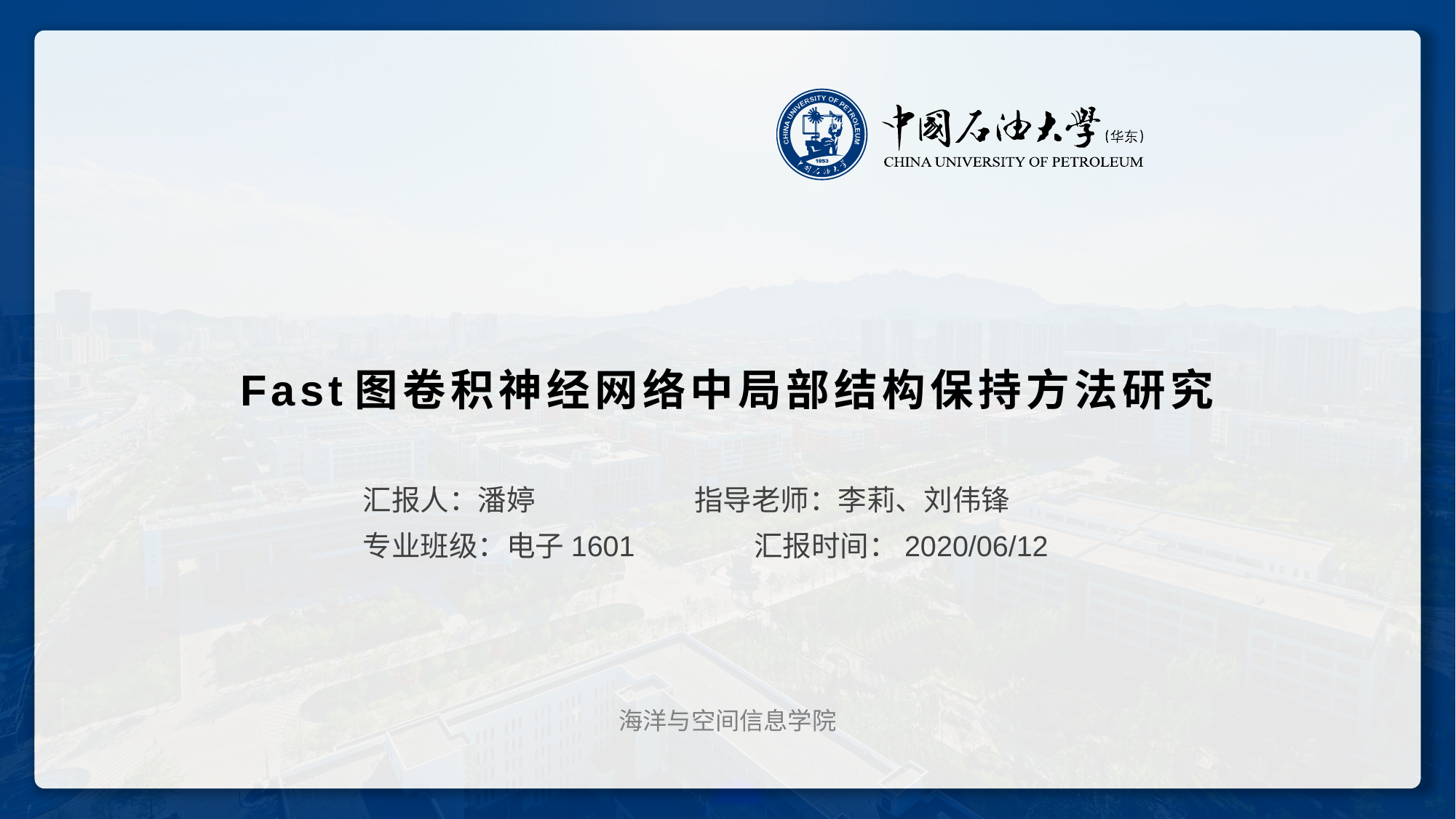

# Fast图卷积神经网络中局部结构保持方法研究
                 汇报人：潘婷                         指导老师：李莉、刘伟锋
               专业班级：电子1601              汇报时间：2020/06/12

海洋与空间信息学院